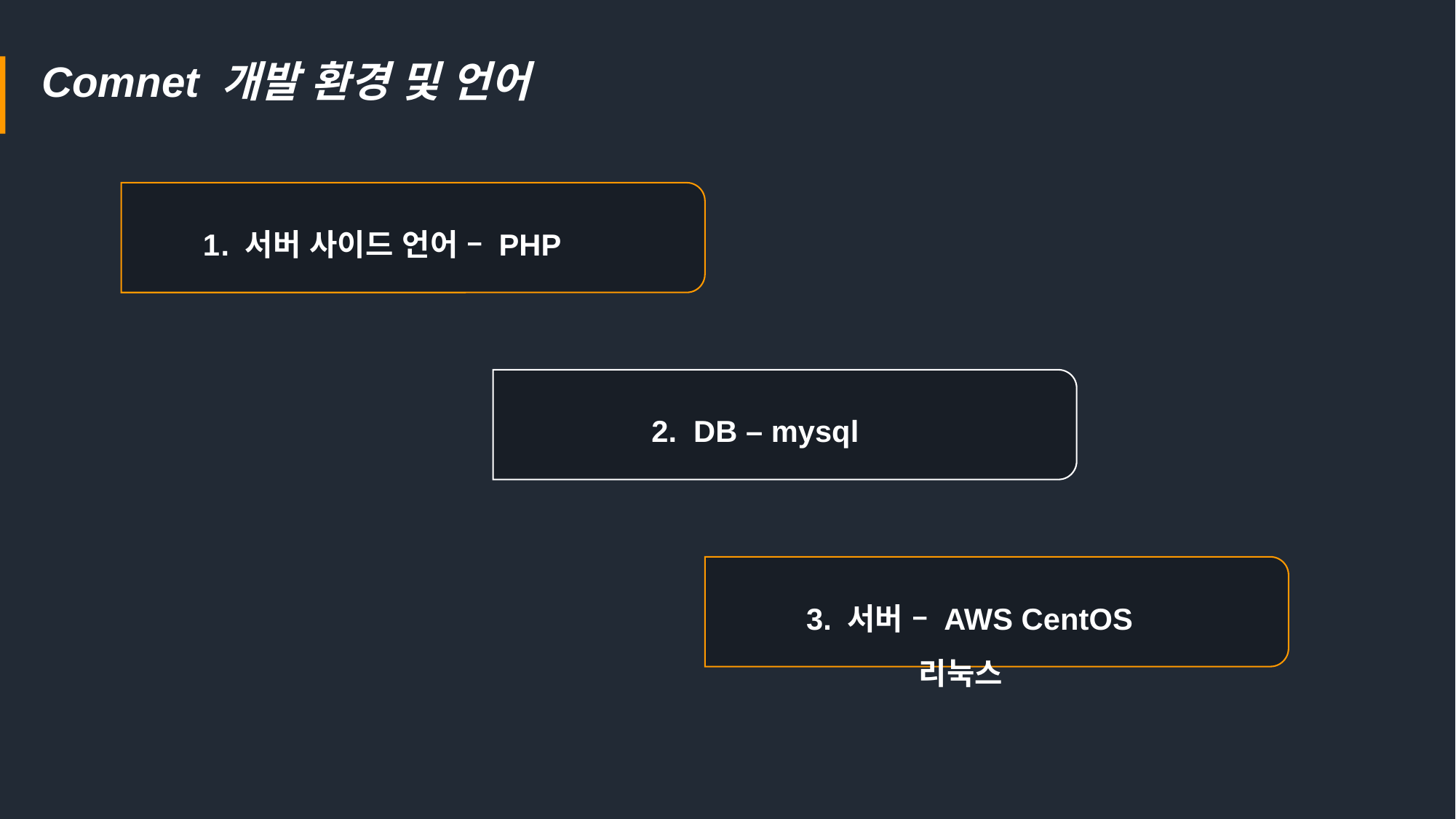

Comnet 개발 환경 및 언어

 서버 사이드 언어 – PHP

2.  DB – mysql
3. 서버 – AWS CentOS 리눅스